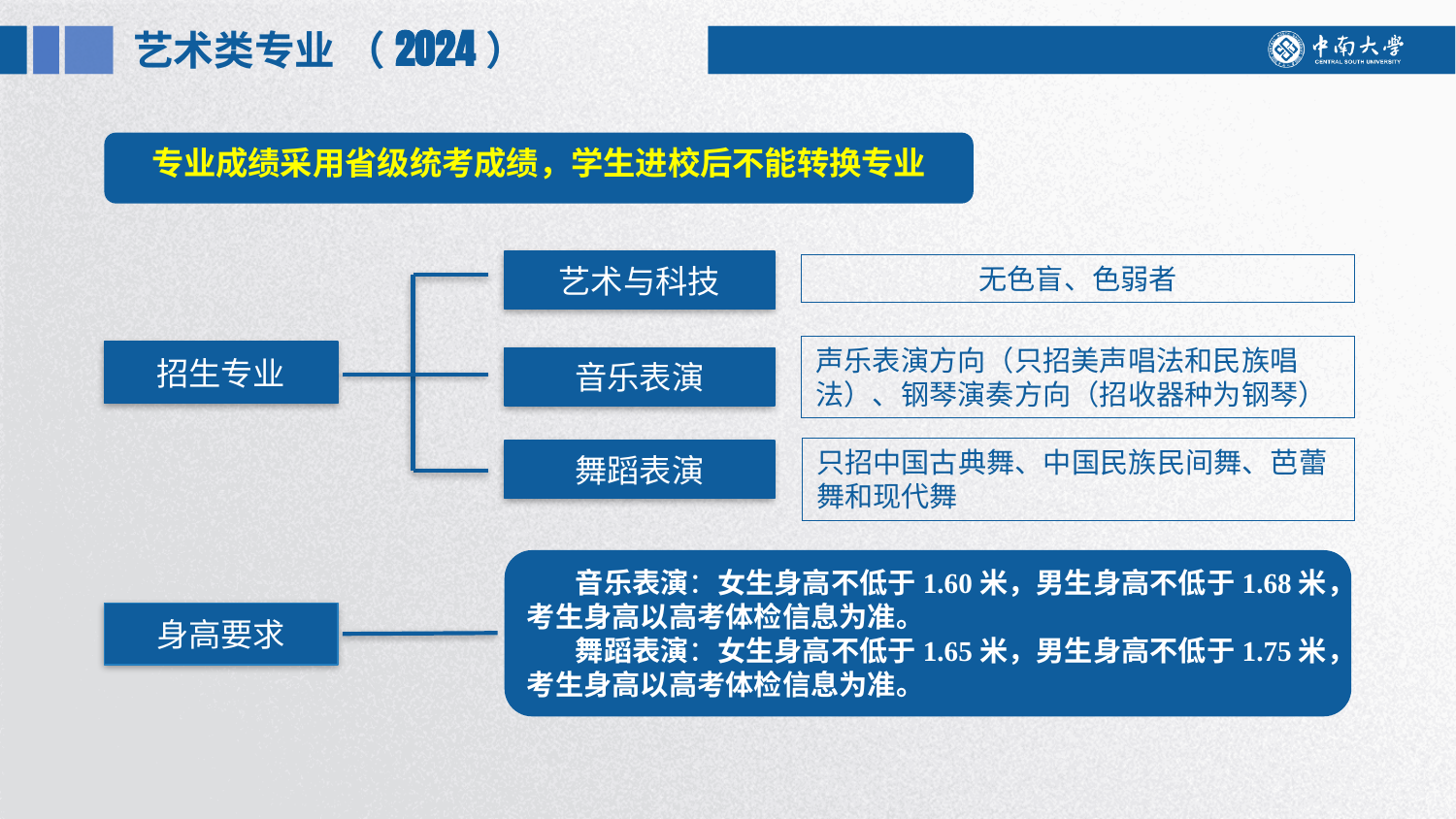

艺术类专业 （2024）

专业成绩采用省级统考成绩，学生进校后不能转换专业
艺术与科技
无色盲、色弱者
声乐表演方向（只招美声唱法和民族唱法）、钢琴演奏方向（招收器种为钢琴）
招生专业
音乐表演
只招中国古典舞、中国民族民间舞、芭蕾舞和现代舞
舞蹈表演
音乐表演：女生身高不低于1.60米，男生身高不低于1.68米，考生身高以高考体检信息为准。
舞蹈表演：女生身高不低于1.65米，男生身高不低于1.75米，考生身高以高考体检信息为准。
身高要求